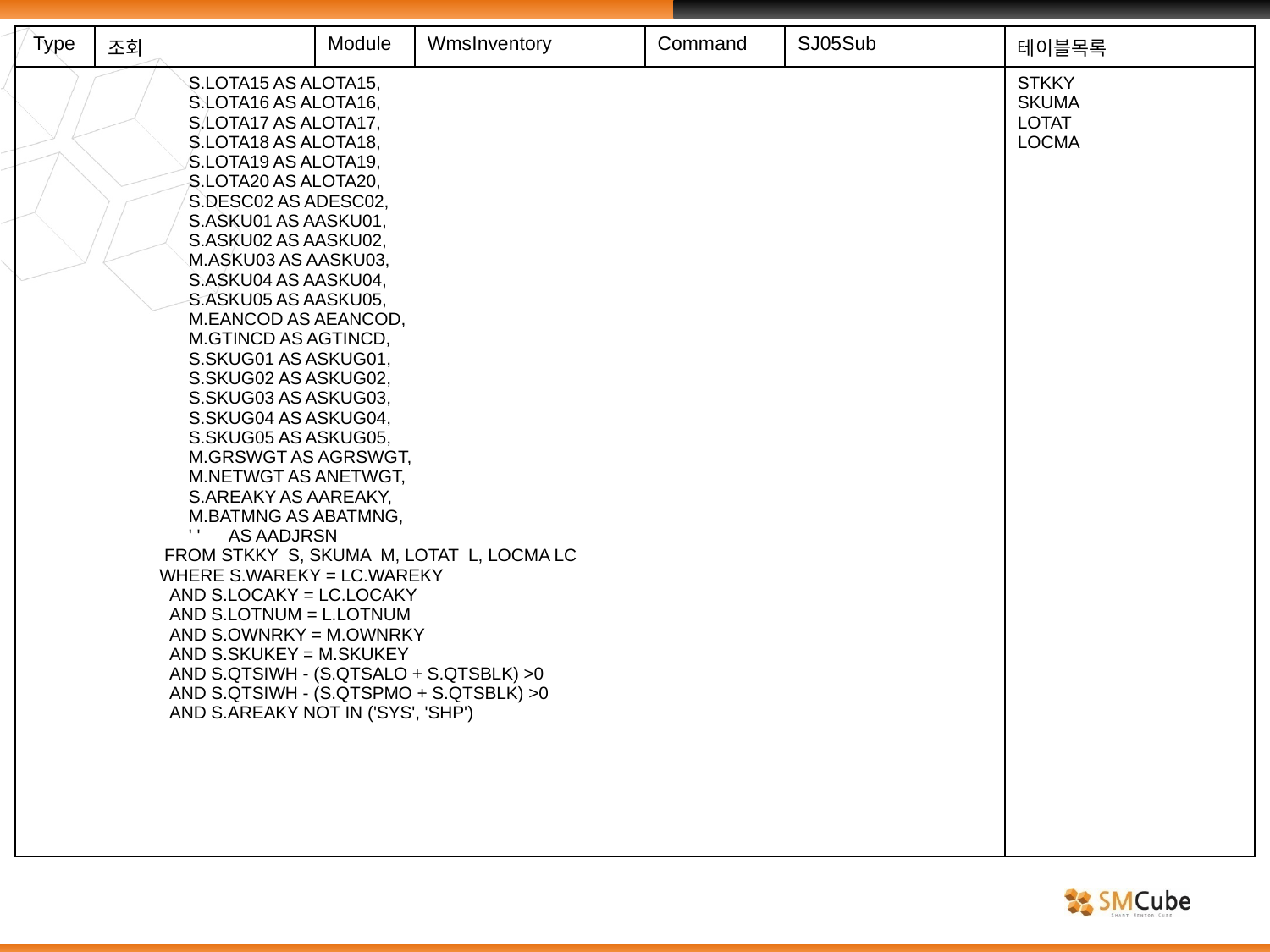

| Type | 조회 | Module | WmsInventory | Command | SJ05Sub | 테이블목록 |
| --- | --- | --- | --- | --- | --- | --- |
| S.LOTA15 AS ALOTA15, S.LOTA16 AS ALOTA16, S.LOTA17 AS ALOTA17, S.LOTA18 AS ALOTA18, S.LOTA19 AS ALOTA19, S.LOTA20 AS ALOTA20, S.DESC02 AS ADESC02, S.ASKU01 AS AASKU01, S.ASKU02 AS AASKU02, M.ASKU03 AS AASKU03, S.ASKU04 AS AASKU04, S.ASKU05 AS AASKU05, M.EANCOD AS AEANCOD, M.GTINCD AS AGTINCD, S.SKUG01 AS ASKUG01, S.SKUG02 AS ASKUG02, S.SKUG03 AS ASKUG03, S.SKUG04 AS ASKUG04, S.SKUG05 AS ASKUG05, M.GRSWGT AS AGRSWGT, M.NETWGT AS ANETWGT, S.AREAKY AS AAREAKY, M.BATMNG AS ABATMNG, ' ' AS AADJRSN FROM STKKY S, SKUMA M, LOTAT L, LOCMA LC WHERE S.WAREKY = LC.WAREKY AND S.LOCAKY = LC.LOCAKY AND S.LOTNUM = L.LOTNUM AND S.OWNRKY = M.OWNRKY AND S.SKUKEY = M.SKUKEY AND S.QTSIWH - (S.QTSALO + S.QTSBLK) >0 AND S.QTSIWH - (S.QTSPMO + S.QTSBLK) >0 AND S.AREAKY NOT IN ('SYS', 'SHP') |  |  |  |  |  | STKKY SKUMA LOTAT LOCMA |